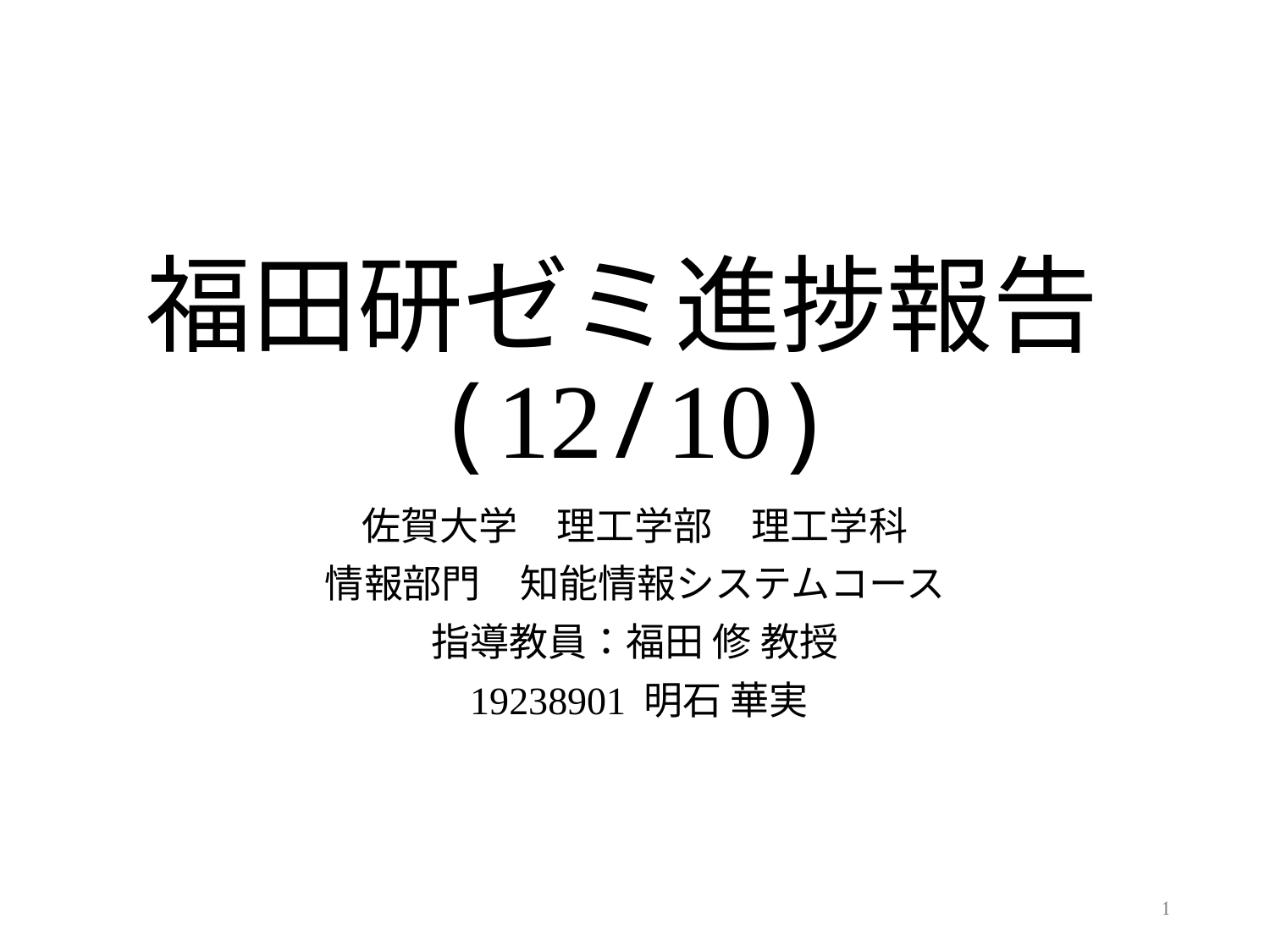

# 福田研ゼミ進捗報告(12/10)
佐賀大学　理工学部　理工学科
情報部門　知能情報システムコース
指導教員：福田 修 教授
 19238901 明石 華実
1